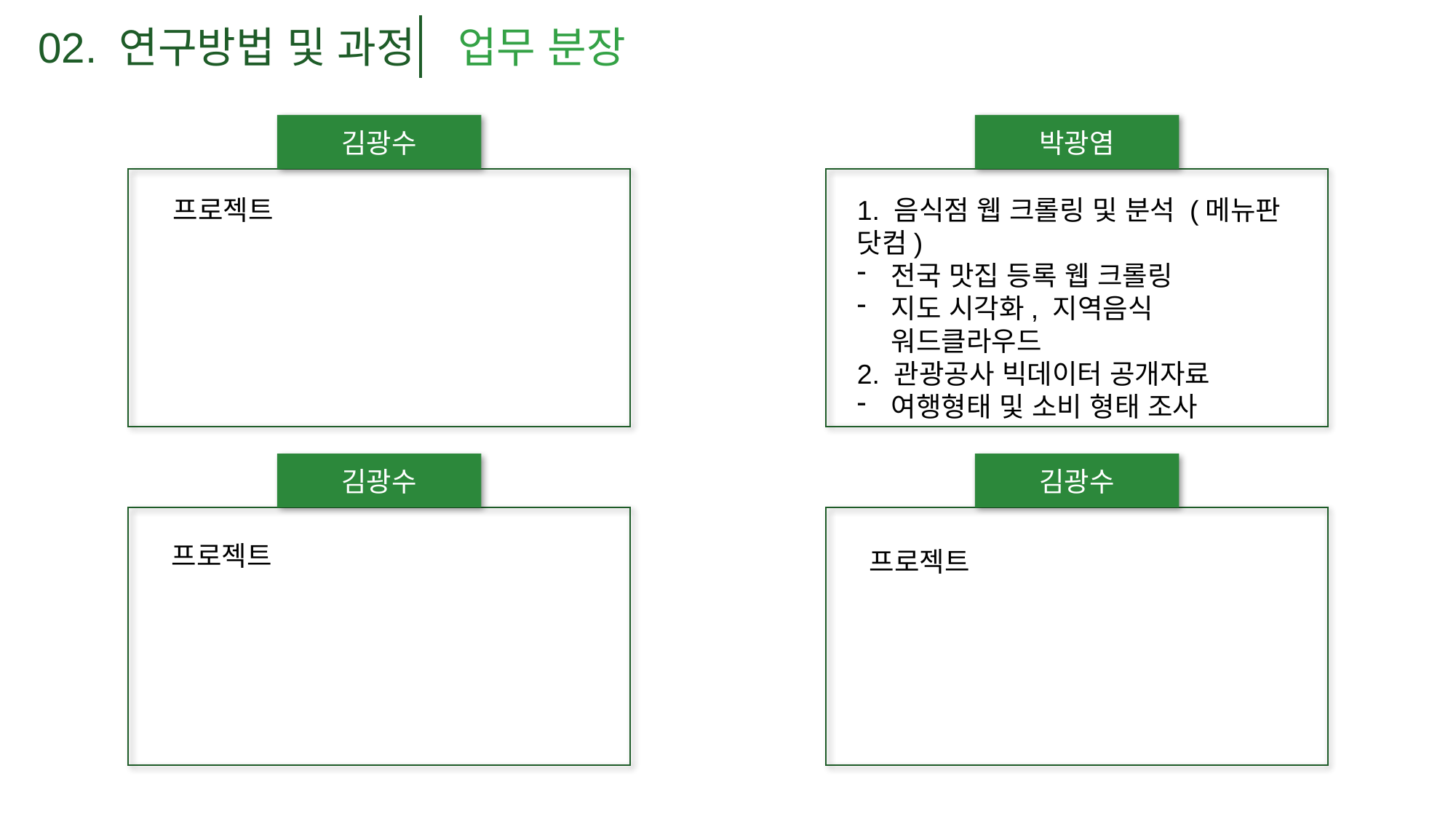

02. 연구방법 및 과정
업무 분장
김광수

박광염

프로젝트
1. 음식점 웹 크롤링 및 분석 (메뉴판 닷컴)
전국 맛집 등록 웹 크롤링
지도 시각화, 지역음식 워드클라우드
2. 관광공사 빅데이터 공개자료
여행형태 및 소비 형태 조사
김광수

김광수

프로젝트
프로젝트